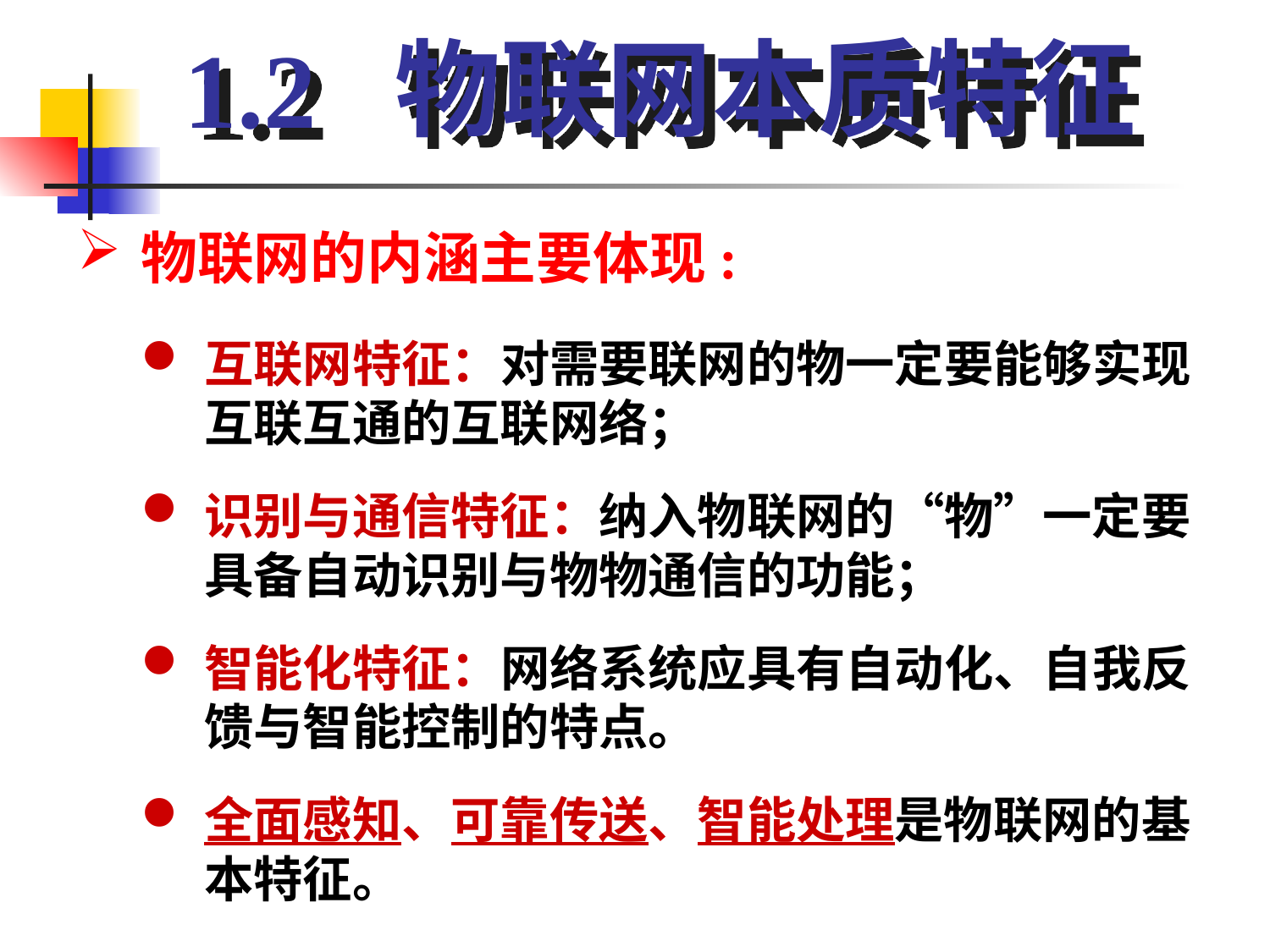

1.2  物联网本质特征
物联网的内涵主要体现:

互联网特征：对需要联网的物一定要能够实现互联互通的互联网络；

识别与通信特征：纳入物联网的“物”一定要具备自动识别与物物通信的功能；

智能化特征：网络系统应具有自动化、自我反馈与智能控制的特点。

全面感知、可靠传送、智能处理是物联网的基本特征。